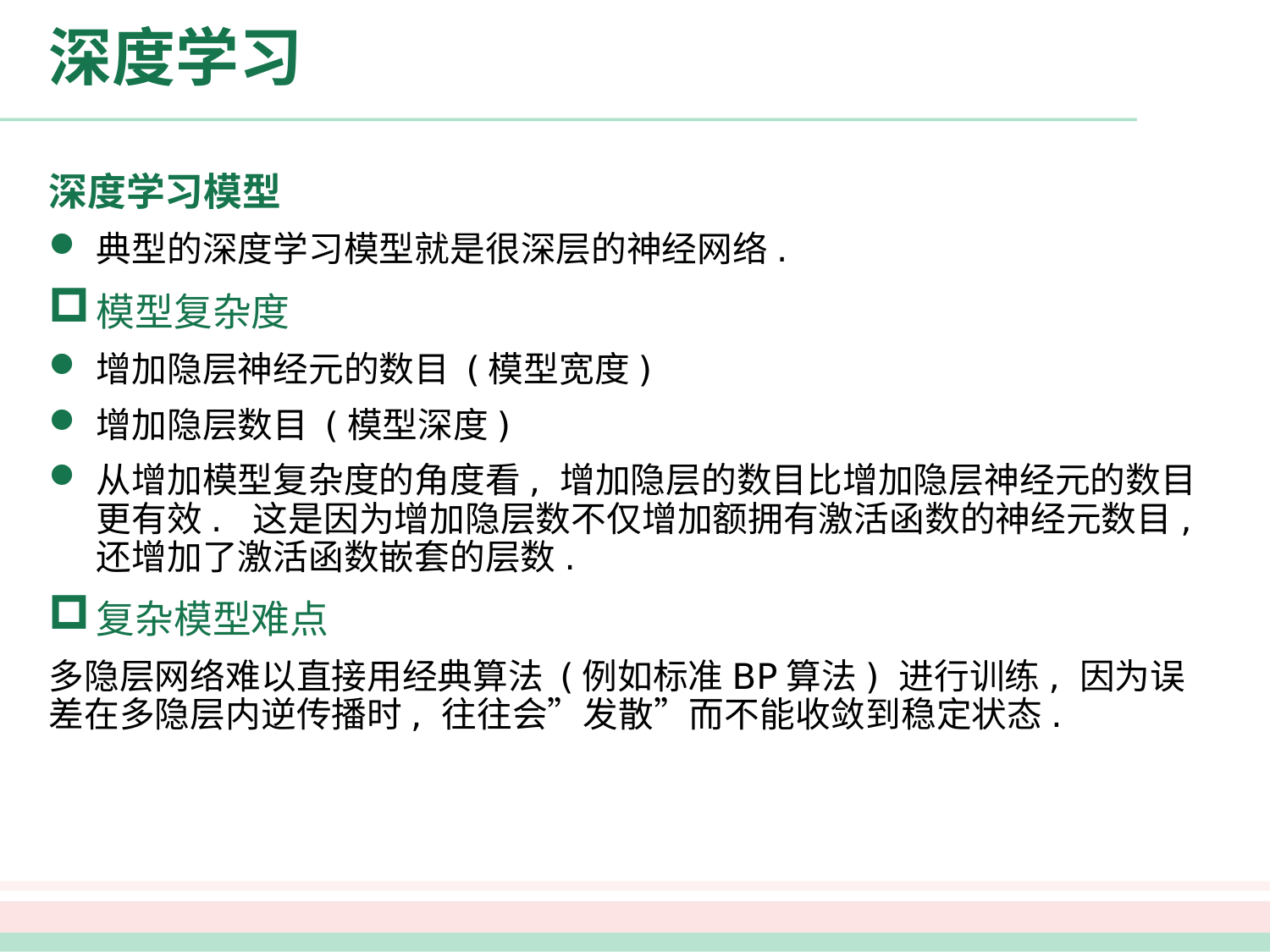

# 深度学习
深度学习模型
典型的深度学习模型就是很深层的神经网络.
模型复杂度
增加隐层神经元的数目 (模型宽度)
增加隐层数目 (模型深度)
从增加模型复杂度的角度看, 增加隐层的数目比增加隐层神经元的数目更有效.  这是因为增加隐层数不仅增加额拥有激活函数的神经元数目, 还增加了激活函数嵌套的层数.
复杂模型难点
多隐层网络难以直接用经典算法 (例如标准BP算法) 进行训练, 因为误差在多隐层内逆传播时, 往往会”发散”而不能收敛到稳定状态.